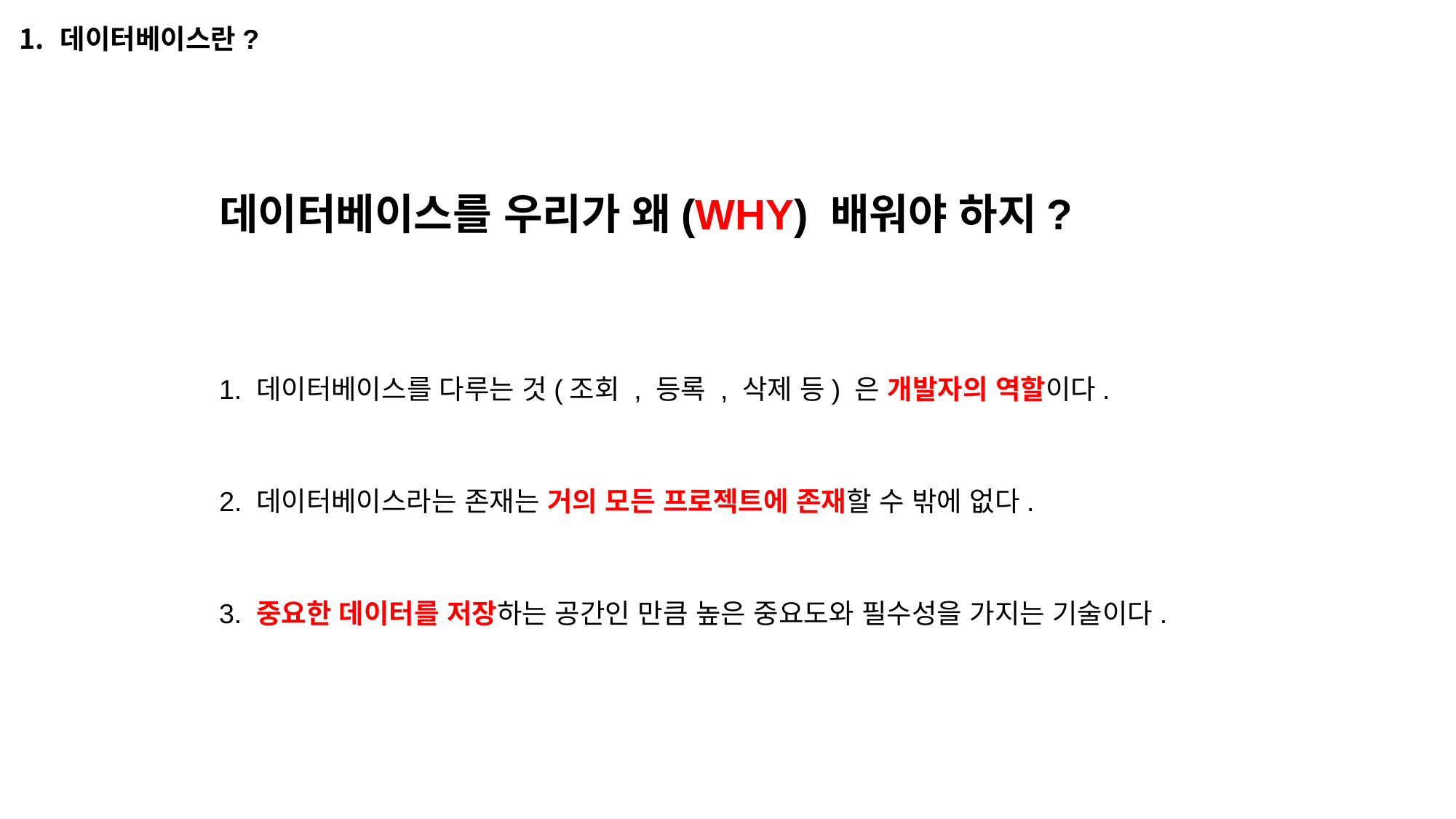

데이터베이스란?
데이터베이스를 우리가 왜(WHY) 배워야 하지?
1. 데이터베이스를 다루는 것(조회 , 등록 , 삭제 등) 은 개발자의 역할이다.
2. 데이터베이스라는 존재는 거의 모든 프로젝트에 존재할 수 밖에 없다.
3. 중요한 데이터를 저장하는 공간인 만큼 높은 중요도와 필수성을 가지는 기술이다.